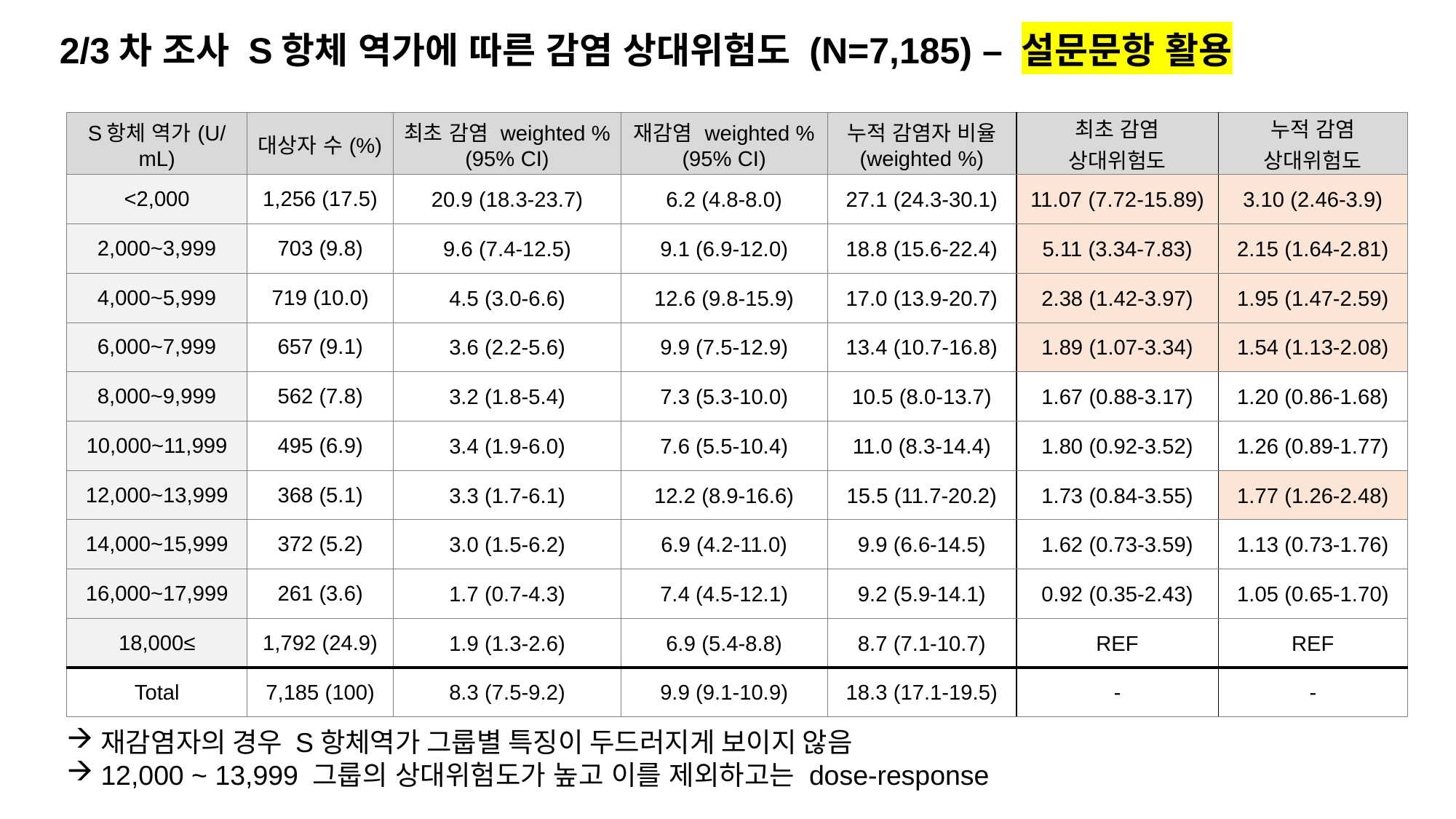

2/3차 조사 S항체 역가에 따른 감염 상대위험도 (N=7,185) – 설문문항 활용
| S항체 역가(U/mL) | 대상자 수(%) | 최초 감염 weighted % (95% CI) | 재감염 weighted % (95% CI) | 누적 감염자 비율 (weighted %) | 최초 감염 상대위험도 | 누적 감염 상대위험도 |
| --- | --- | --- | --- | --- | --- | --- |
| <2,000 | 1,256 (17.5) | 20.9 (18.3-23.7) | 6.2 (4.8-8.0) | 27.1 (24.3-30.1) | 11.07 (7.72-15.89) | 3.10 (2.46-3.9) |
| 2,000~3,999 | 703 (9.8) | 9.6 (7.4-12.5) | 9.1 (6.9-12.0) | 18.8 (15.6-22.4) | 5.11 (3.34-7.83) | 2.15 (1.64-2.81) |
| 4,000~5,999 | 719 (10.0) | 4.5 (3.0-6.6) | 12.6 (9.8-15.9) | 17.0 (13.9-20.7) | 2.38 (1.42-3.97) | 1.95 (1.47-2.59) |
| 6,000~7,999 | 657 (9.1) | 3.6 (2.2-5.6) | 9.9 (7.5-12.9) | 13.4 (10.7-16.8) | 1.89 (1.07-3.34) | 1.54 (1.13-2.08) |
| 8,000~9,999 | 562 (7.8) | 3.2 (1.8-5.4) | 7.3 (5.3-10.0) | 10.5 (8.0-13.7) | 1.67 (0.88-3.17) | 1.20 (0.86-1.68) |
| 10,000~11,999 | 495 (6.9) | 3.4 (1.9-6.0) | 7.6 (5.5-10.4) | 11.0 (8.3-14.4) | 1.80 (0.92-3.52) | 1.26 (0.89-1.77) |
| 12,000~13,999 | 368 (5.1) | 3.3 (1.7-6.1) | 12.2 (8.9-16.6) | 15.5 (11.7-20.2) | 1.73 (0.84-3.55) | 1.77 (1.26-2.48) |
| 14,000~15,999 | 372 (5.2) | 3.0 (1.5-6.2) | 6.9 (4.2-11.0) | 9.9 (6.6-14.5) | 1.62 (0.73-3.59) | 1.13 (0.73-1.76) |
| 16,000~17,999 | 261 (3.6) | 1.7 (0.7-4.3) | 7.4 (4.5-12.1) | 9.2 (5.9-14.1) | 0.92 (0.35-2.43) | 1.05 (0.65-1.70) |
| 18,000≤ | 1,792 (24.9) | 1.9 (1.3-2.6) | 6.9 (5.4-8.8) | 8.7 (7.1-10.7) | REF | REF |
| Total | 7,185 (100) | 8.3 (7.5-9.2) | 9.9 (9.1-10.9) | 18.3 (17.1-19.5) | - | - |
재감염자의 경우 S항체역가 그룹별 특징이 두드러지게 보이지 않음
12,000 ~ 13,999 그룹의 상대위험도가 높고 이를 제외하고는 dose-response